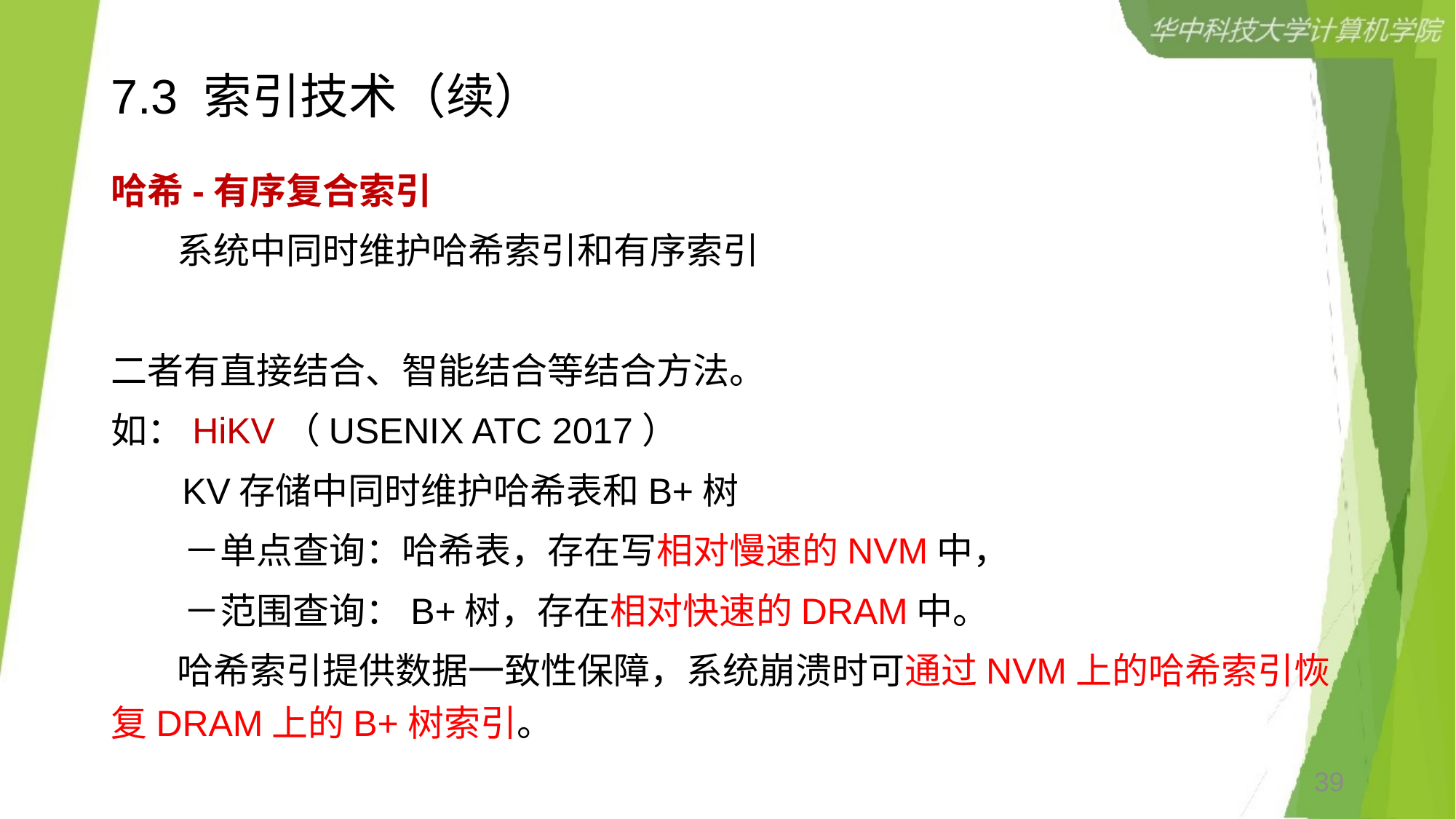

# 7.3 索引技术（续）
哈希-有序复合索引
       系统中同时维护哈希索引和有序索引

二者有直接结合、智能结合等结合方法。
如：HiKV（USENIX ATC 2017）
       KV存储中同时维护哈希表和B+树
　　－单点查询：哈希表，存在写相对慢速的NVM中，
　　－范围查询：B+树，存在相对快速的DRAM中。
       哈希索引提供数据一致性保障，系统崩溃时可通过NVM上的哈希索引恢复DRAM上的B+树索引。

39